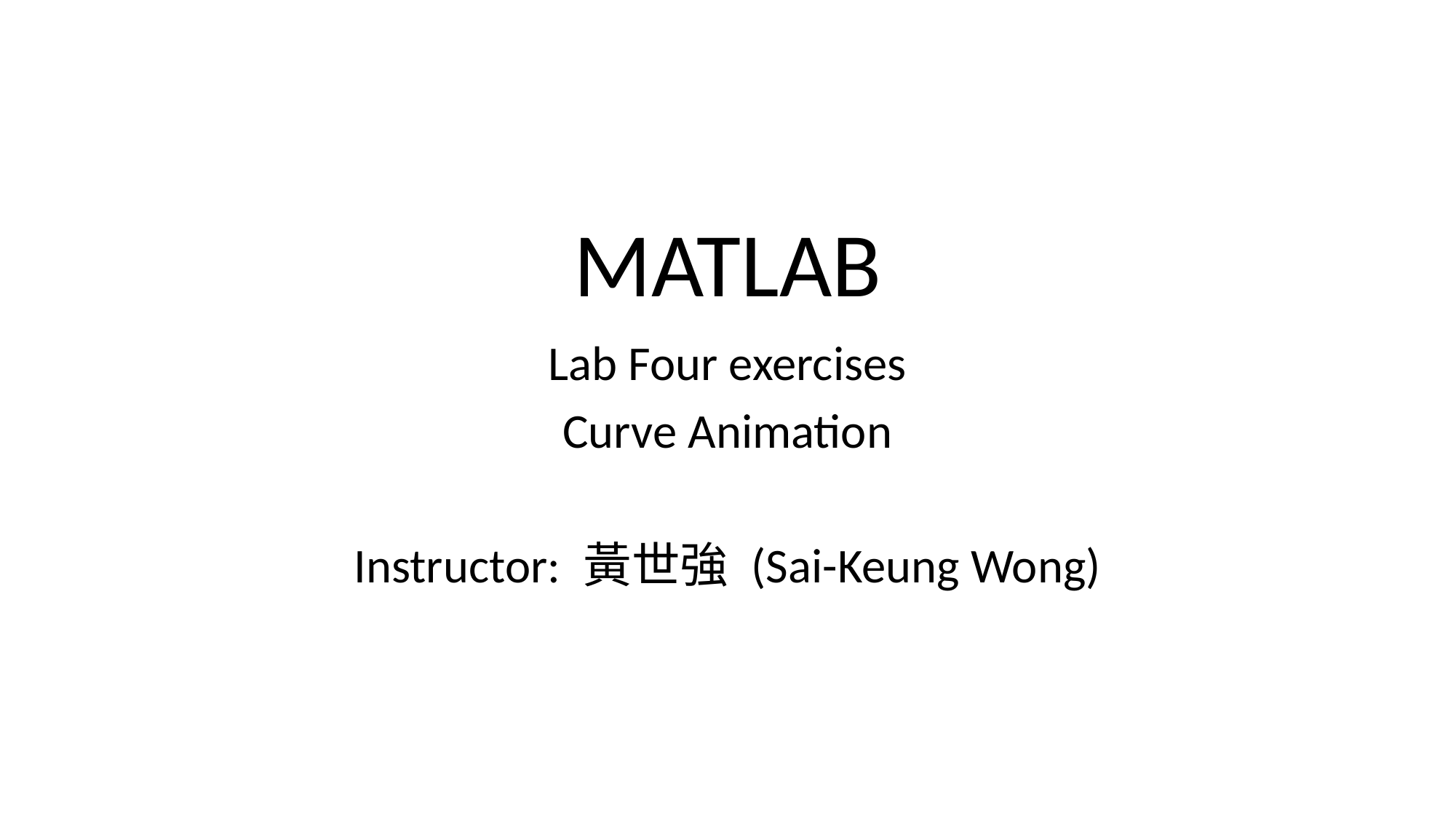

# MATLAB
Lab Four exercises
Curve Animation

Instructor: 黃世強 (Sai-Keung Wong)